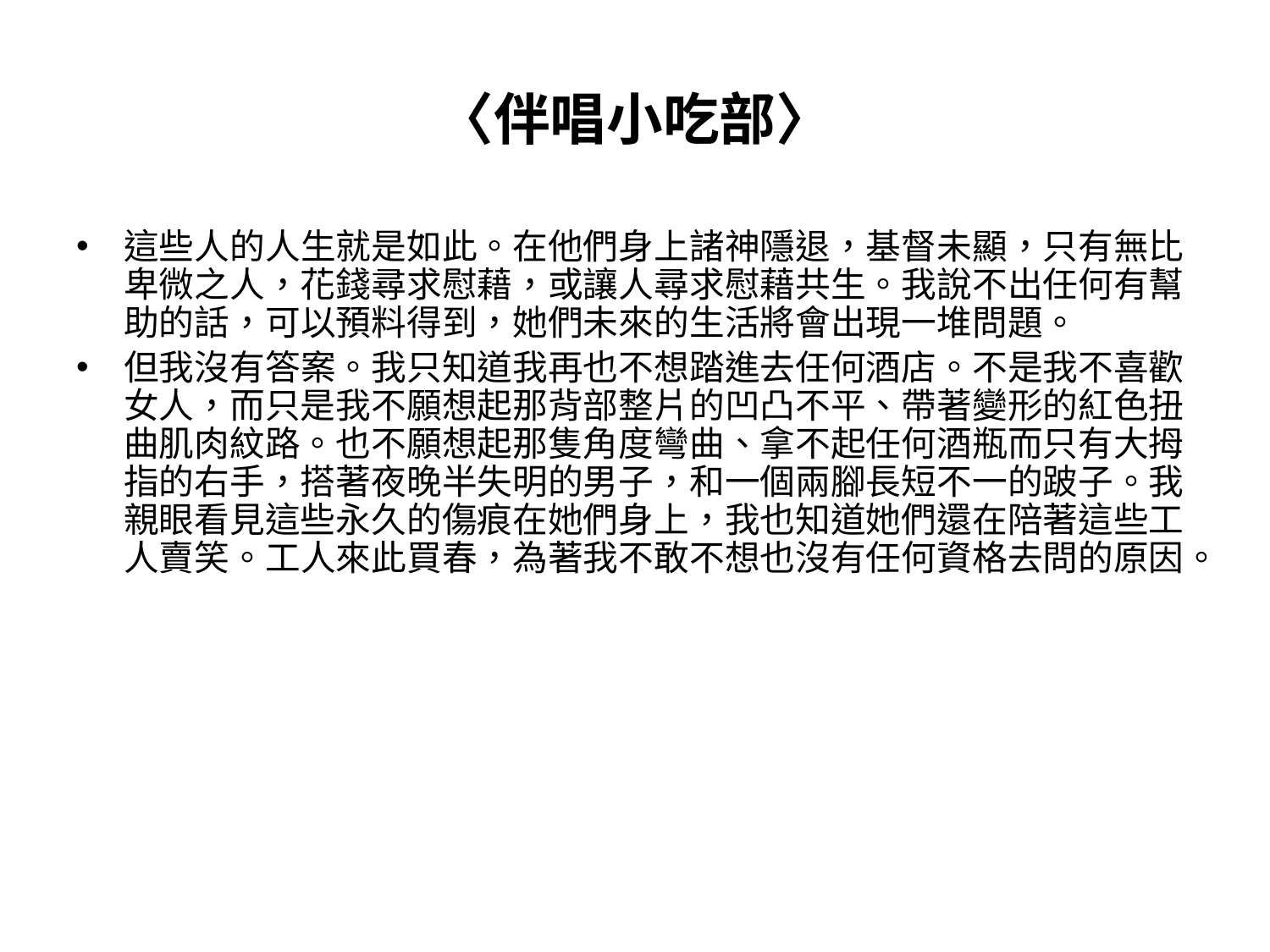

# 〈伴唱小吃部〉
這些人的人生就是如此。在他們身上諸神隱退，基督未顯，只有無比卑微之人，花錢尋求慰藉，或讓人尋求慰藉共生。我說不出任何有幫助的話，可以預料得到，她們未來的生活將會出現一堆問題。
但我沒有答案。我只知道我再也不想踏進去任何酒店。不是我不喜歡女人，而只是我不願想起那背部整片的凹凸不平、帶著變形的紅色扭曲肌肉紋路。也不願想起那隻角度彎曲、拿不起任何酒瓶而只有大拇指的右手，搭著夜晚半失明的男子，和一個兩腳長短不一的跛子。我親眼看見這些永久的傷痕在她們身上，我也知道她們還在陪著這些工人賣笑。工人來此買春，為著我不敢不想也沒有任何資格去問的原因。